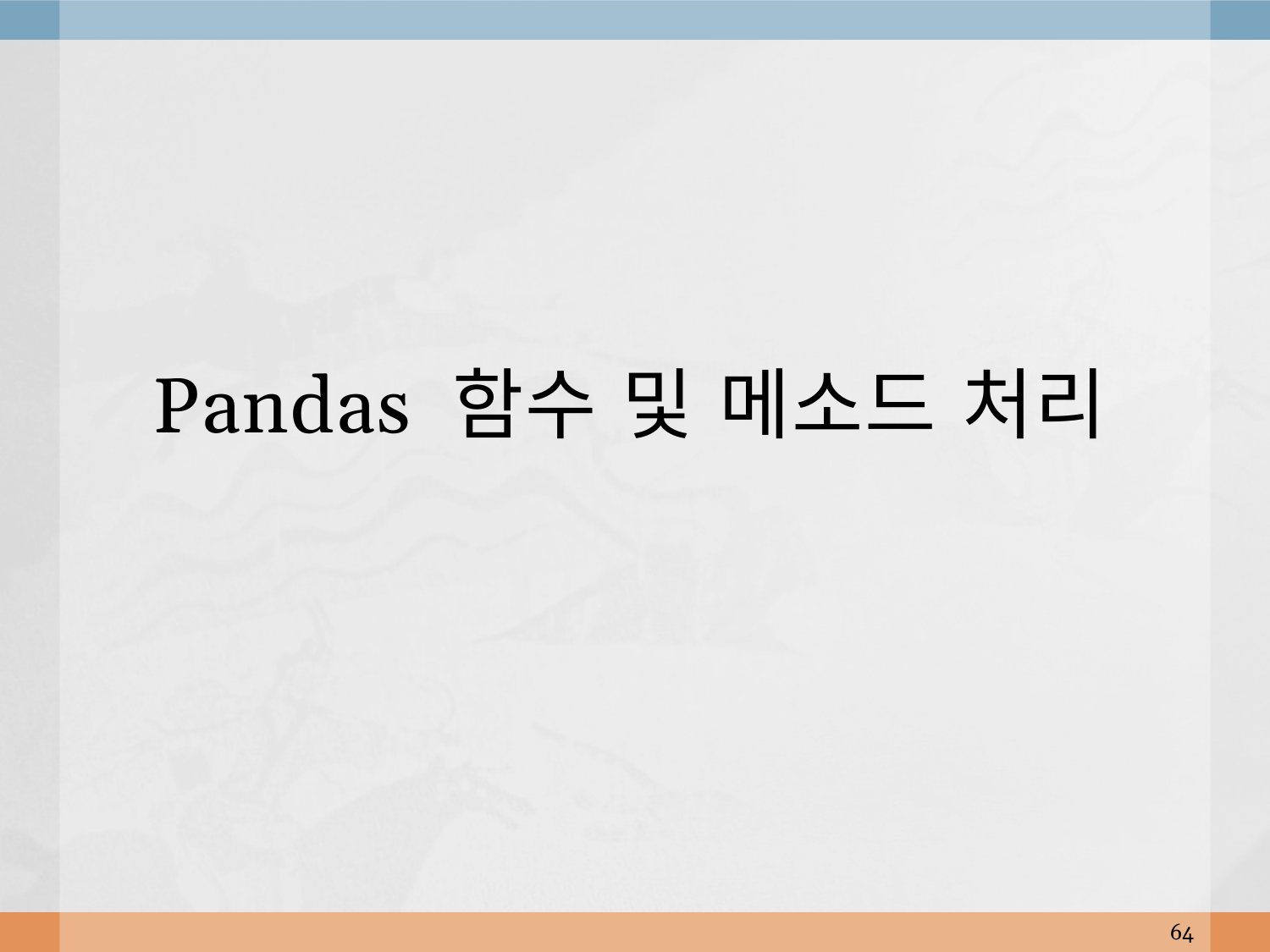

# Pandas 함수 및 메소드 처리

64